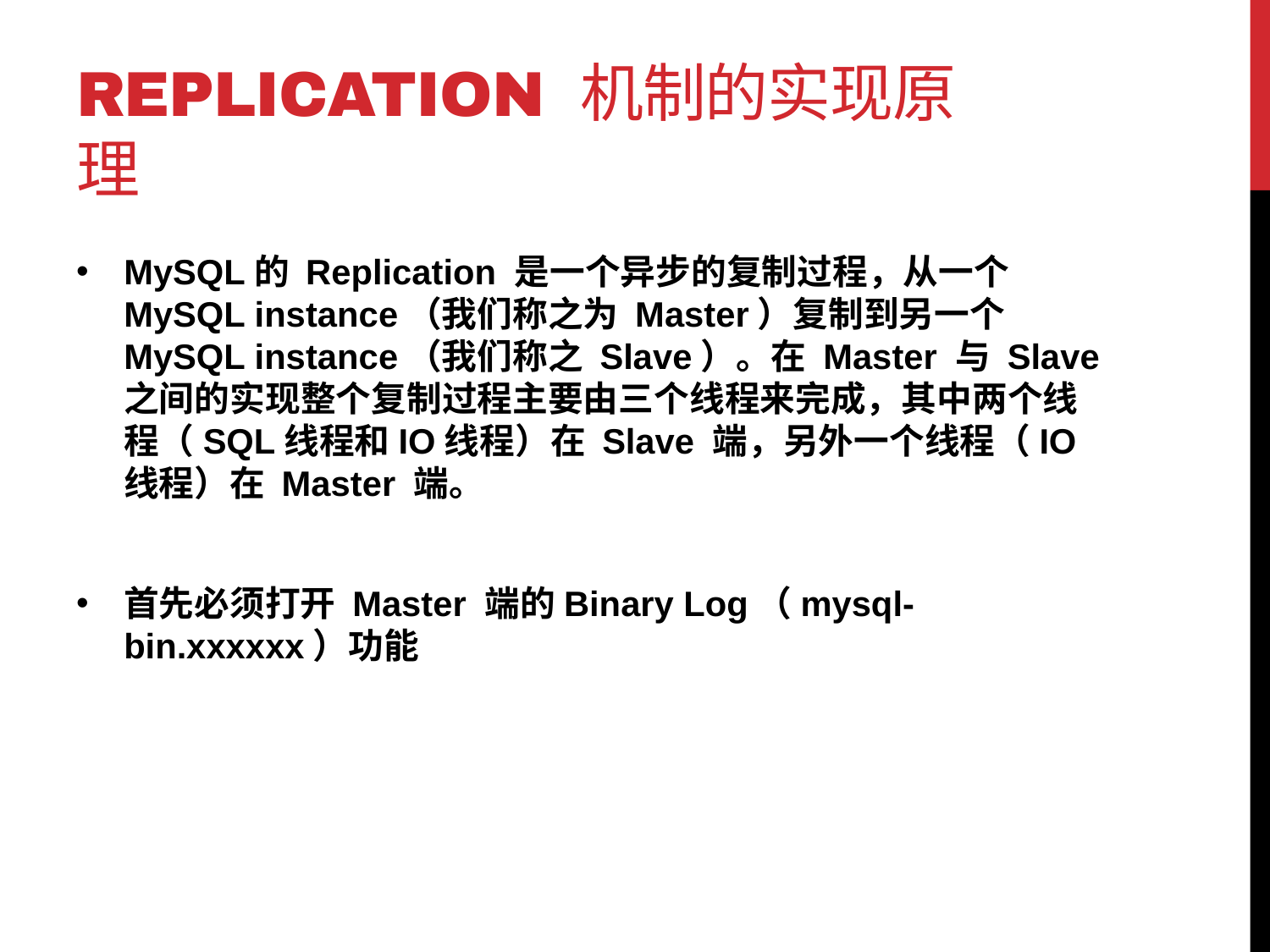

# Replication 机制的实现原理
MySQL的 Replication 是一个异步的复制过程，从一个 MySQL instance（我们称之为 Master）复制到另一个 MySQL instance（我们称之 Slave）。在 Master 与 Slave 之间的实现整个复制过程主要由三个线程来完成，其中两个线程（SQL线程和IO线程）在 Slave 端，另外一个线程（IO线程）在 Master 端。

首先必须打开 Master 端的Binary Log（mysql-bin.xxxxxx）功能